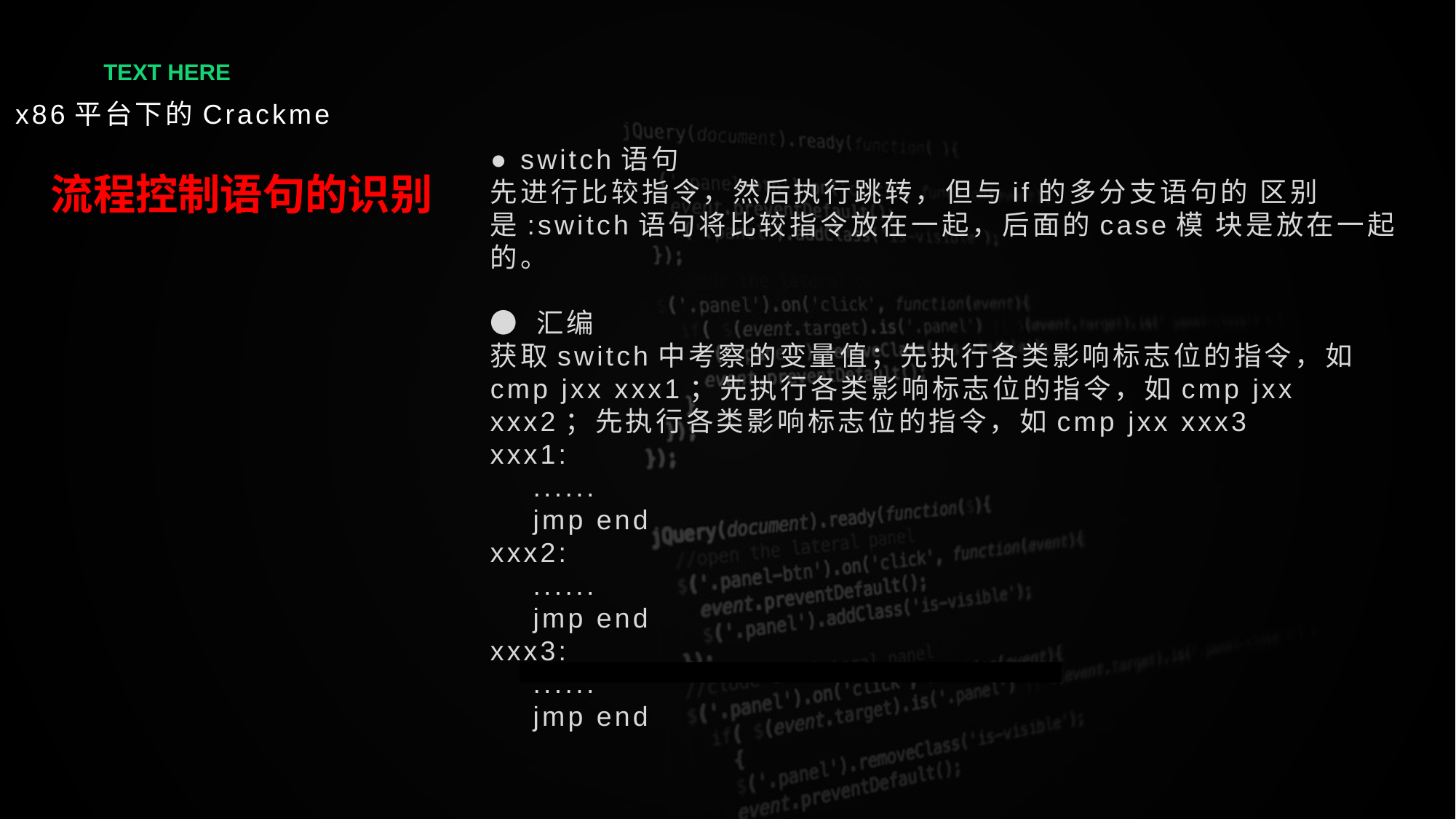

TEXT HERE
x86平台下的Crackme
● switch语句
先进行比较指令，然后执行跳转，但与if的多分支语句的 区别是:switch语句将比较指令放在一起，后面的case模 块是放在一起的。

● 汇编
获取switch中考察的变量值；先执行各类影响标志位的指令，如cmp jxx xxx1；先执行各类影响标志位的指令，如cmp jxx xxx2；先执行各类影响标志位的指令，如cmp jxx xxx3
xxx1:
    ......
    jmp end
xxx2:
    ......
    jmp end
xxx3:
    ......
    jmp end
流程控制语句的识别